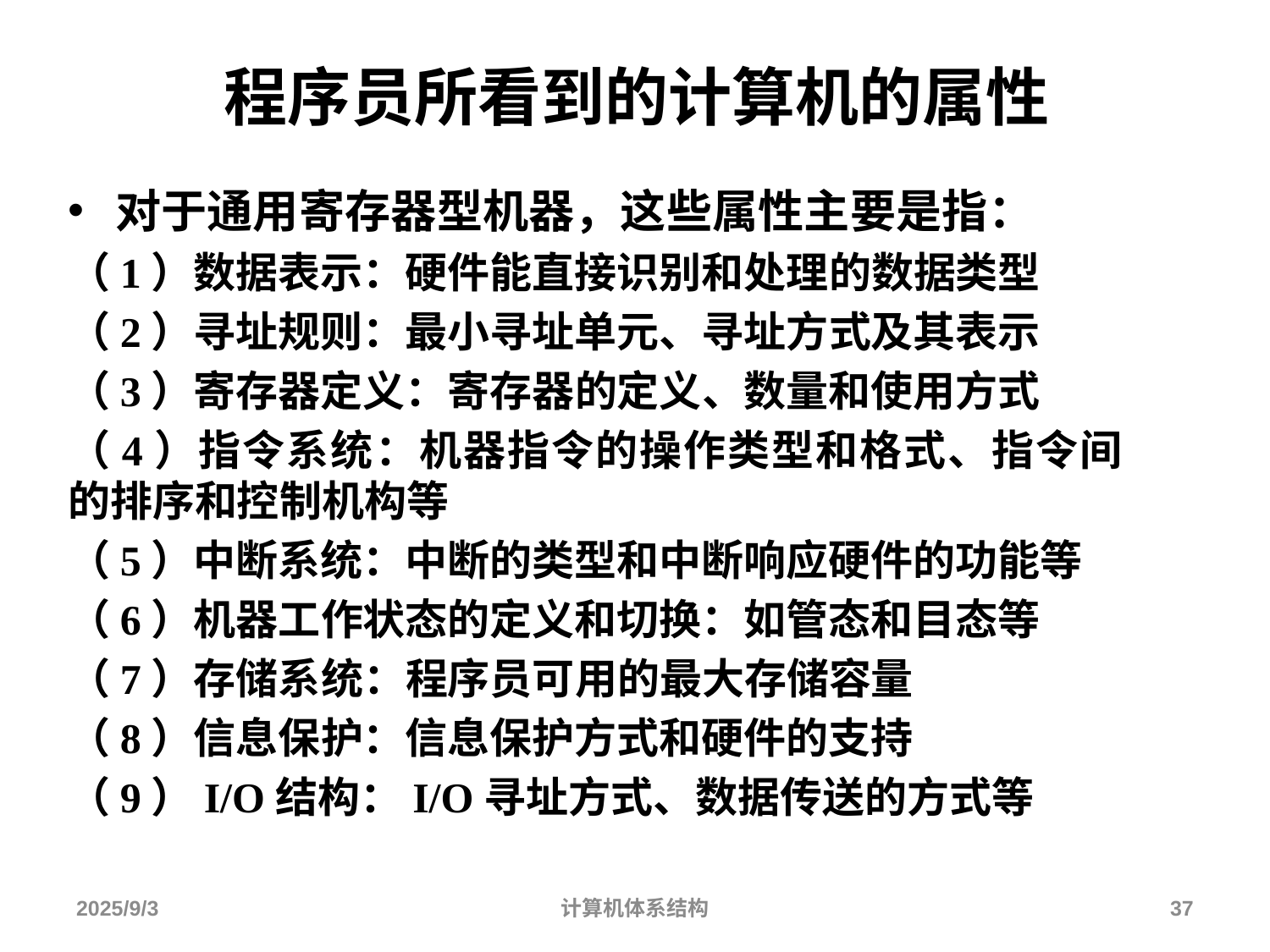

程序员所看到的计算机的属性
对于通用寄存器型机器，这些属性主要是指：
（1）数据表示：硬件能直接识别和处理的数据类型
（2）寻址规则：最小寻址单元、寻址方式及其表示
（3）寄存器定义：寄存器的定义、数量和使用方式
（4）指令系统：机器指令的操作类型和格式、指令间的排序和控制机构等
（5）中断系统：中断的类型和中断响应硬件的功能等
（6）机器工作状态的定义和切换：如管态和目态等
（7）存储系统：程序员可用的最大存储容量
（8）信息保护：信息保护方式和硬件的支持
（9）I/O结构：I/O寻址方式、数据传送的方式等
2025/9/3
计算机体系结构
37